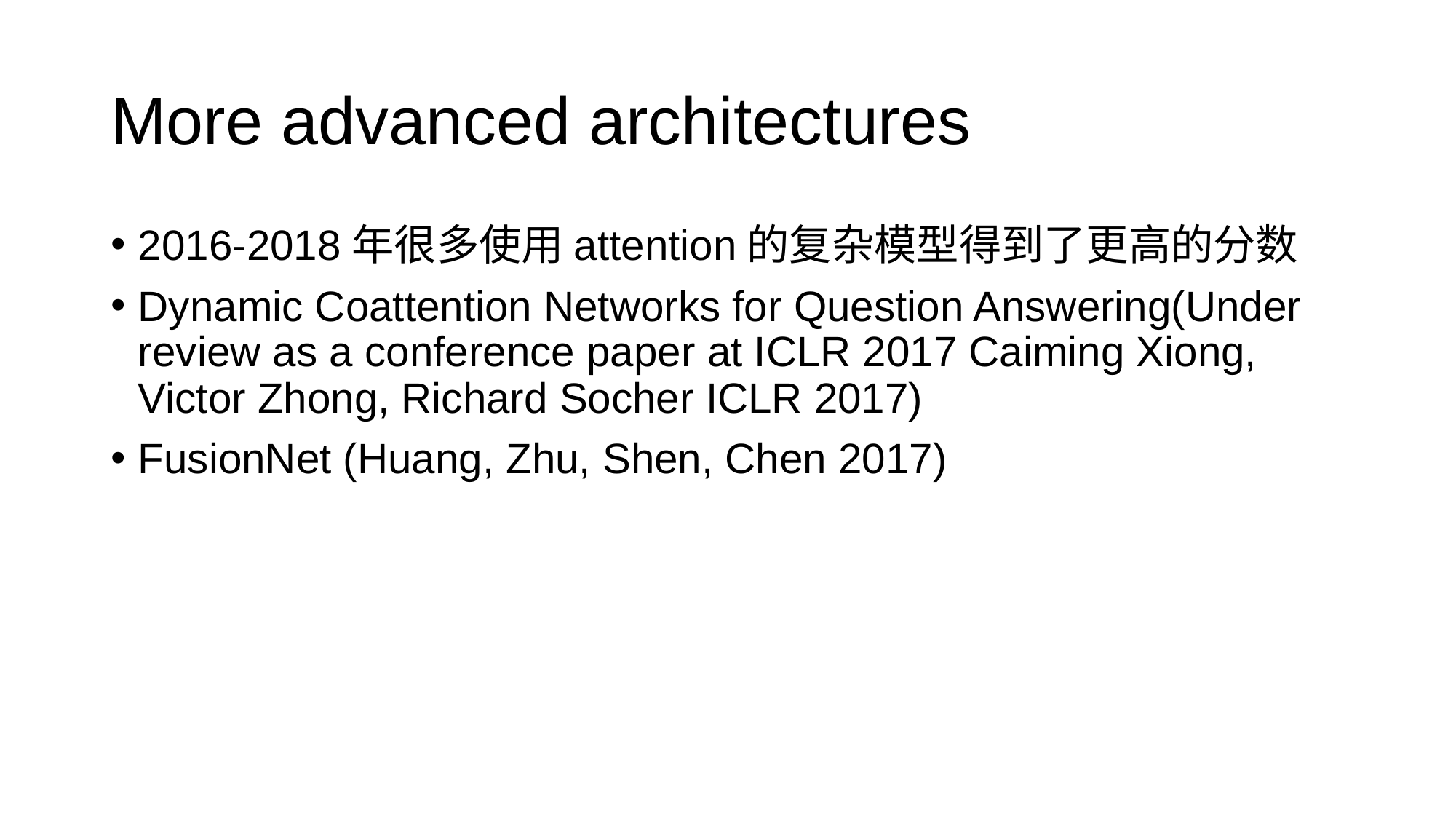

# More advanced architectures
2016-2018年很多使用attention的复杂模型得到了更高的分数
Dynamic Coattention Networks for Question Answering(Under review as a conference paper at ICLR 2017 Caiming Xiong, Victor Zhong, Richard Socher ICLR 2017)
FusionNet (Huang, Zhu, Shen, Chen 2017)